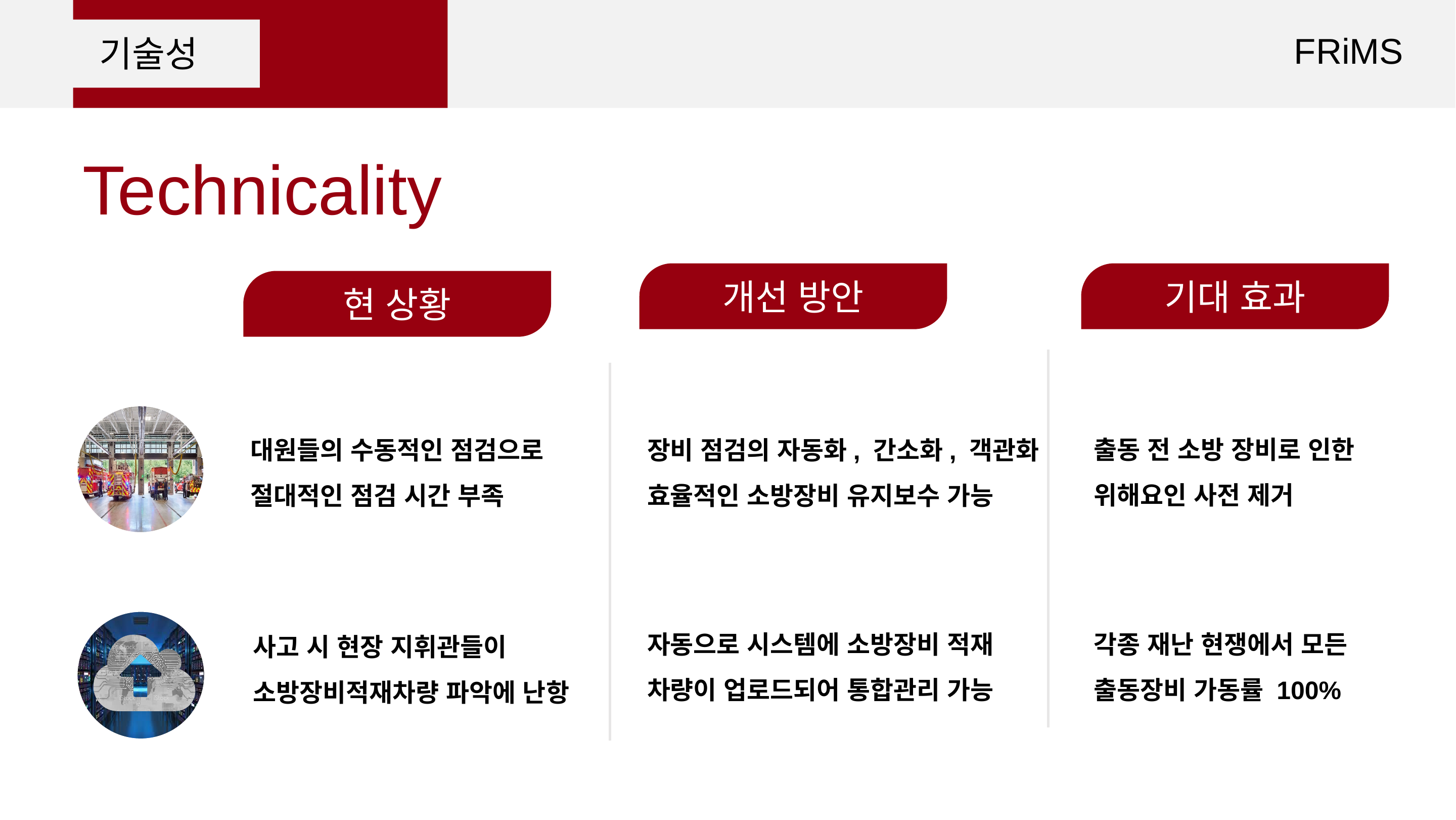

FRiMS
    기술성
Technicality
개선 방안
기대 효과
현 상황

출동 전 소방 장비로 인한 위해요인 사전 제거
대원들의 수동적인 점검으로
절대적인 점검 시간 부족
장비 점검의 자동화, 간소화, 객관화 효율적인 소방장비 유지보수 가능
각종 재난 현쟁에서 모든
출동장비 가동률 100%

자동으로 시스템에 소방장비 적재 차량이 업로드되어 통합관리 가능
사고 시 현장 지휘관들이
소방장비적재차량 파악에 난항